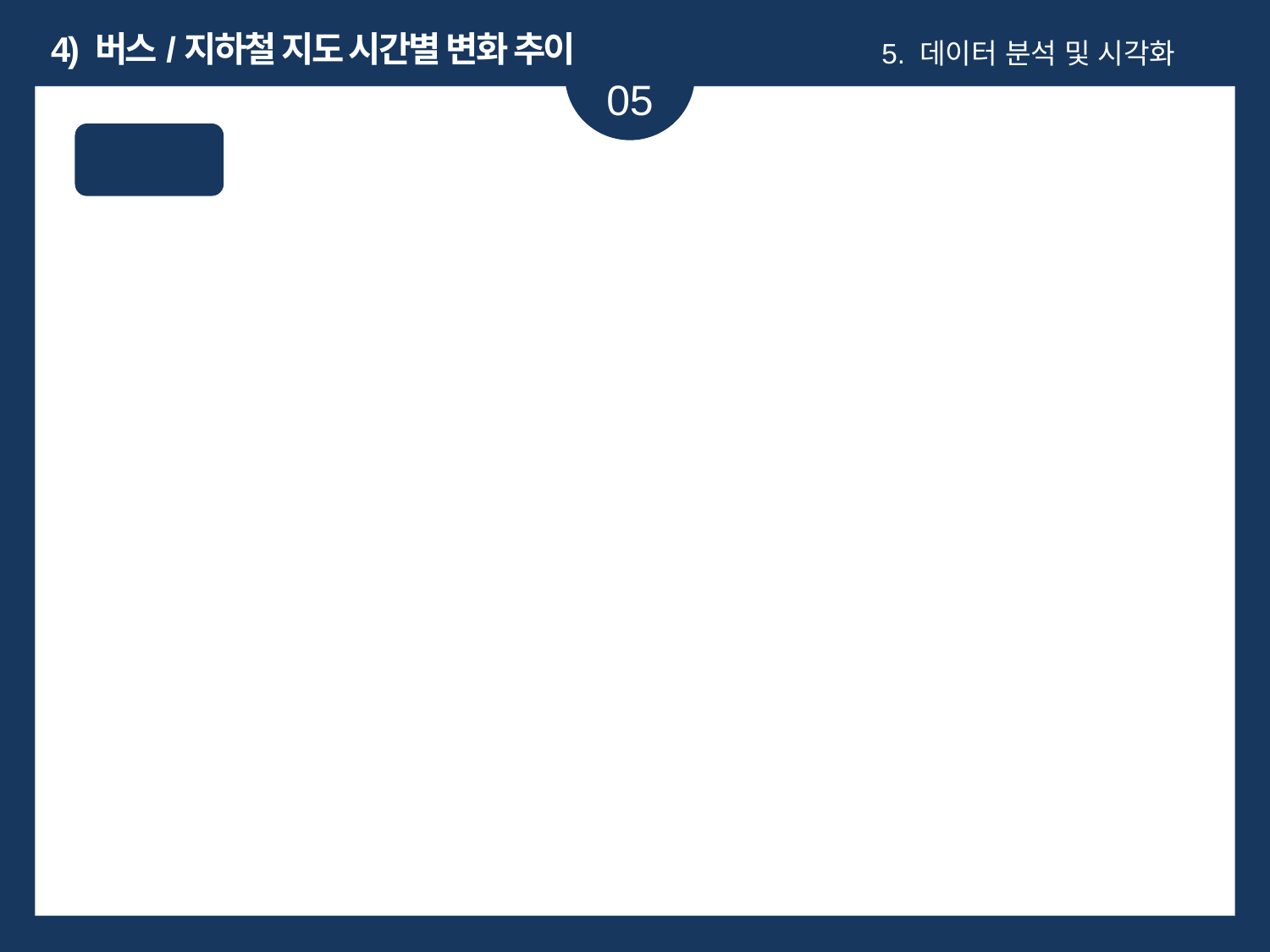

4) 버스/지하철 지도 시간별 변화 추이
5. 데이터 분석 및 시각화
05